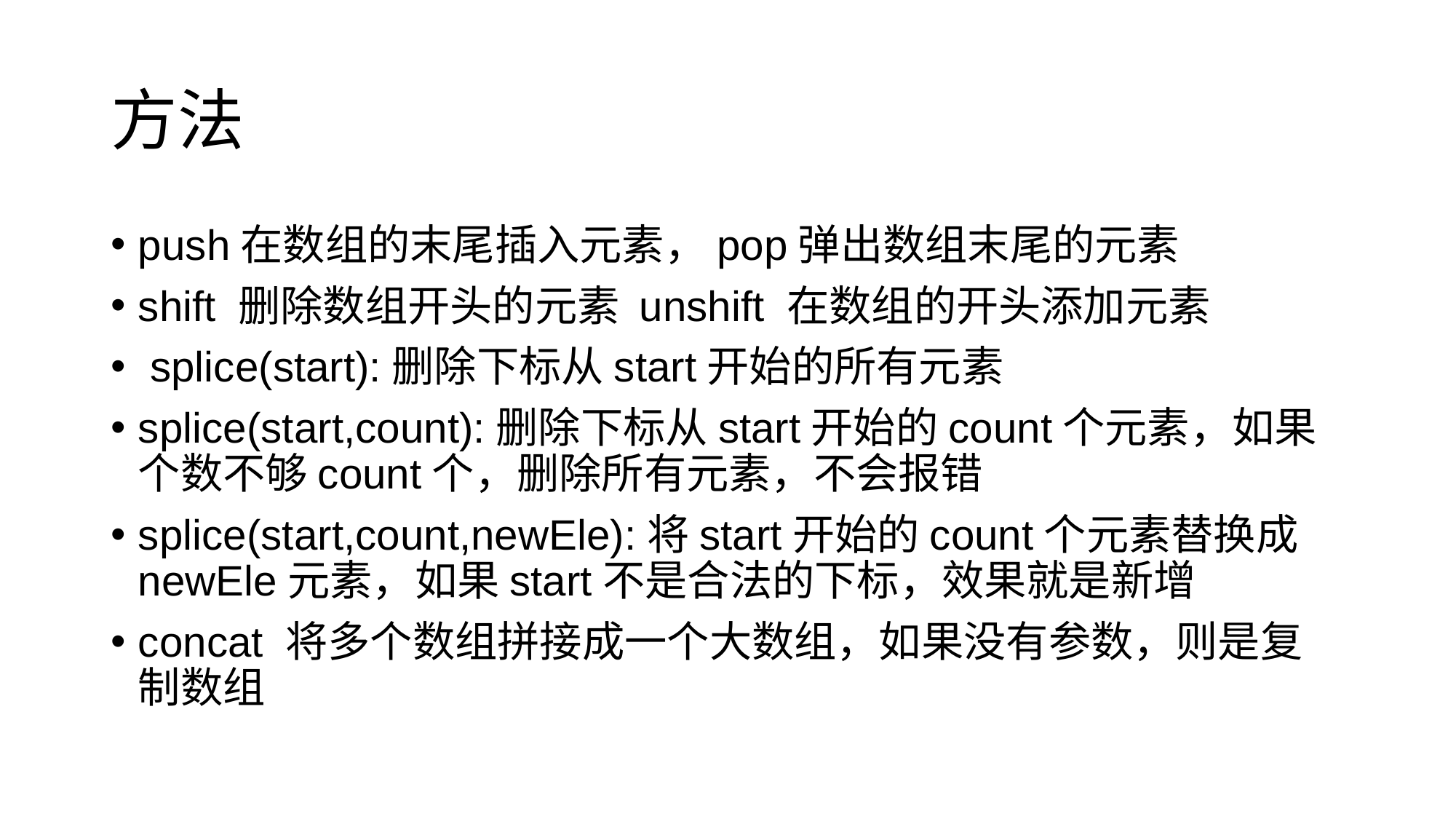

# 方法
push在数组的末尾插入元素，pop弹出数组末尾的元素
shift 删除数组开头的元素 unshift 在数组的开头添加元素
 splice(start):删除下标从start开始的所有元素
splice(start,count):删除下标从start开始的count个元素，如果个数不够count个，删除所有元素，不会报错
splice(start,count,newEle):将start开始的count个元素替换成newEle元素，如果start不是合法的下标，效果就是新增
concat 将多个数组拼接成一个大数组，如果没有参数，则是复制数组